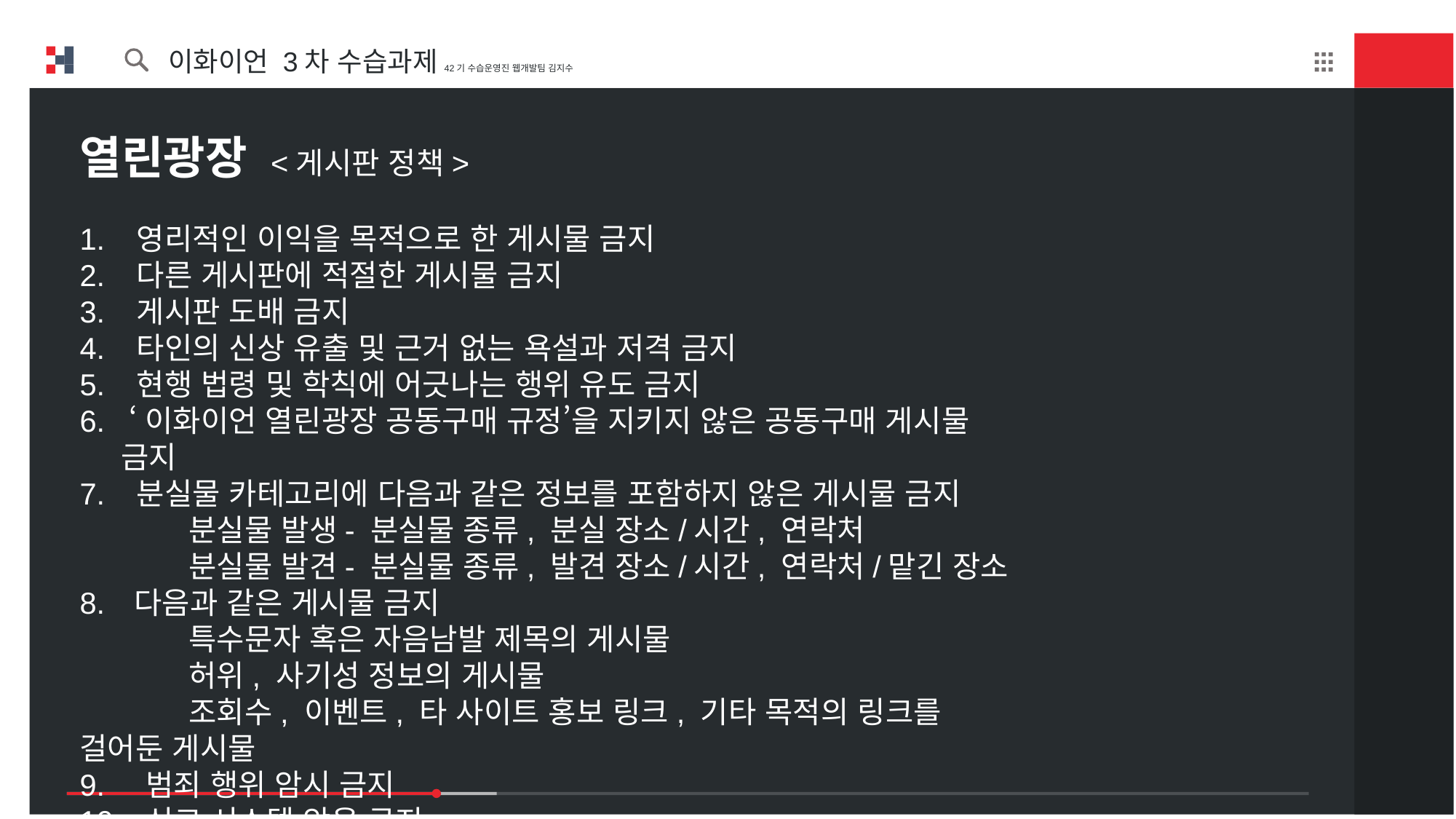

이화이언 3차 수습과제42기 수습운영진 웹개발팀 김지수

열린광장 <게시판 정책>

 영리적인 이익을 목적으로 한 게시물 금지
 다른 게시판에 적절한 게시물 금지
 게시판 도배 금지
 타인의 신상 유출 및 근거 없는 욕설과 저격 금지
 현행 법령 및 학칙에 어긋나는 행위 유도 금지
 ‘이화이언 열린광장 공동구매 규정’을 지키지 않은 공동구매 게시물 금지
 분실물 카테고리에 다음과 같은 정보를 포함하지 않은 게시물 금지
	분실물 발생- 분실물 종류, 분실 장소/시간, 연락처
분실물 발견- 분실물 종류, 발견 장소/시간, 연락처/맡긴 장소
다음과 같은 게시물 금지
	특수문자 혹은 자음남발 제목의 게시물
	허위, 사기성 정보의 게시물
	조회수, 이벤트, 타 사이트 홍보 링크, 기타 목적의 링크를 걸어둔 게시물
9.    범죄 행위 암시 금지
10.  신고 시스템 악용 금지